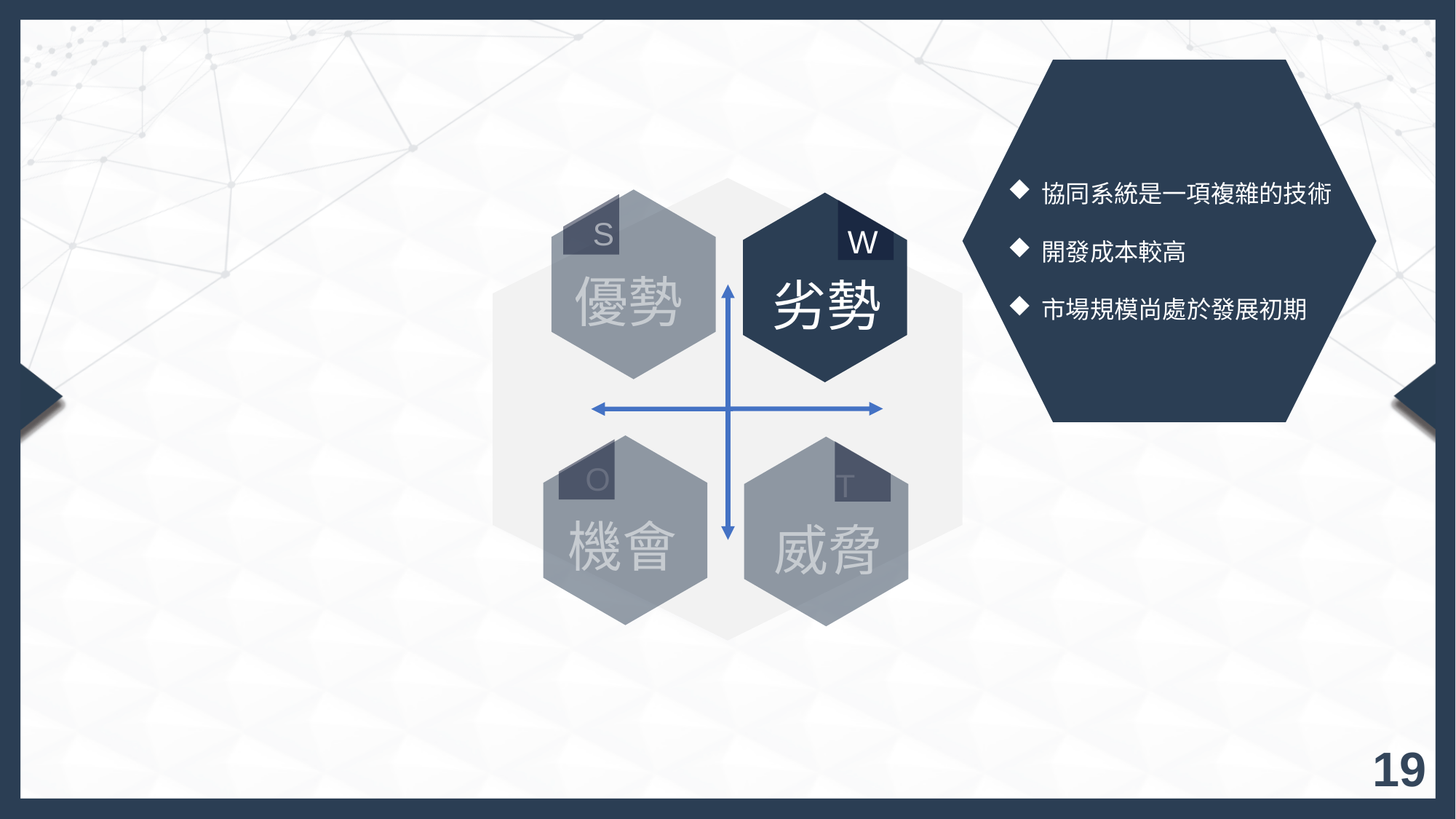

協同系統是一項複雜的技術
開發成本較高
市場規模尚處於發展初期

W
劣勢

S
優勢

O
T
機會
威脅
19